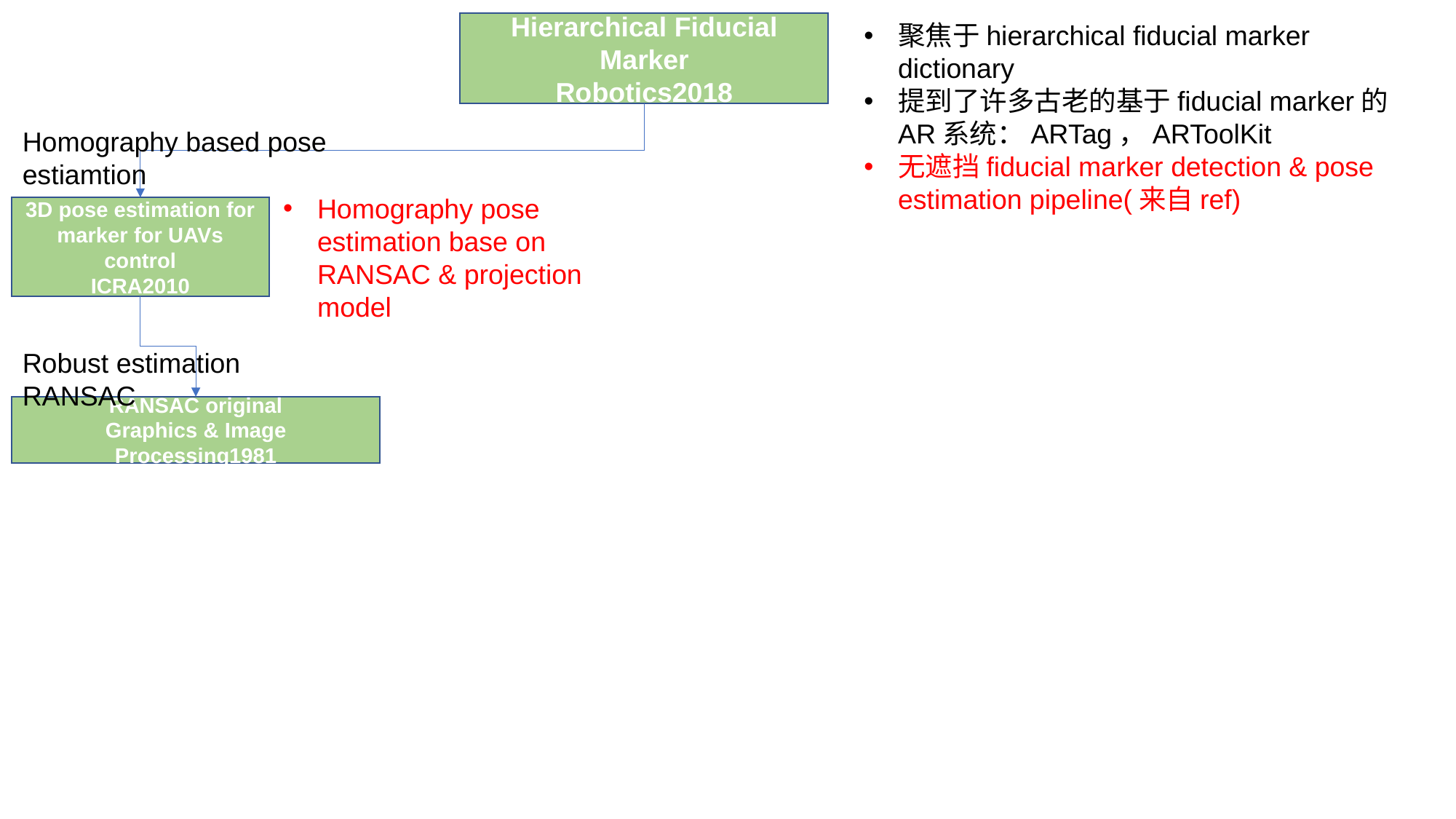

2D-3D correspondence & direct pose estimation
Hierarchical Fiducial Marker
Robotics2018
聚焦于hierarchical fiducial marker dictionary
提到了许多古老的基于fiducial marker的AR系统：ARTag，ARToolKit
无遮挡fiducial marker detection & pose estimation pipeline(来自ref)
Homography based pose estiamtion
Homography pose estimation base on RANSAC & projection model
3D pose estimation for marker for UAVs control
ICRA2010
Robust estimation RANSAC
RANSAC original
Graphics & Image Processing1981